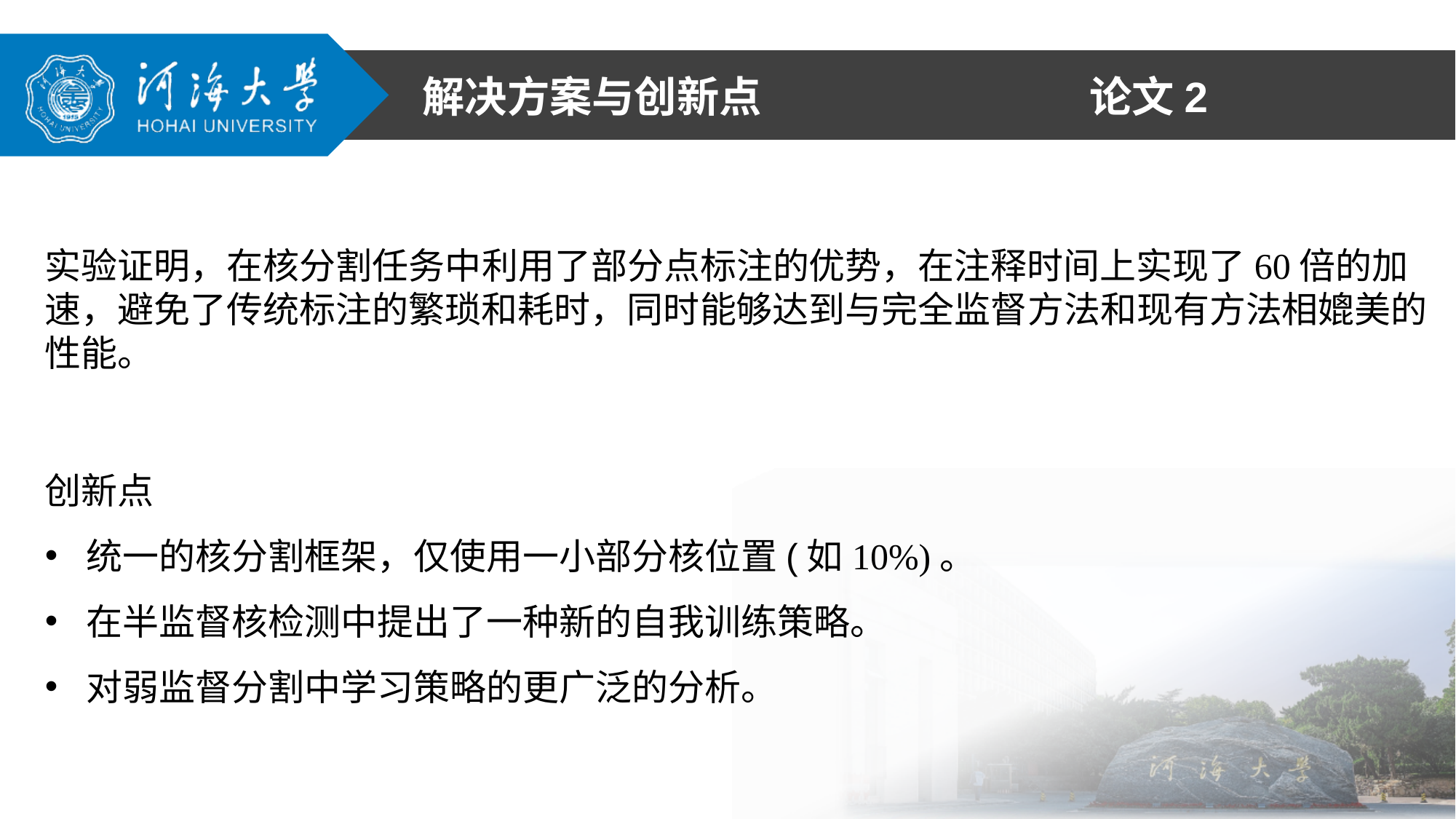

论文2
解决方案与创新点
实验证明，在核分割任务中利用了部分点标注的优势，在注释时间上实现了60倍的加速，避免了传统标注的繁琐和耗时，同时能够达到与完全监督方法和现有方法相媲美的性能。
创新点
统一的核分割框架，仅使用一小部分核位置(如10%)。
在半监督核检测中提出了一种新的自我训练策略。
对弱监督分割中学习策略的更广泛的分析。